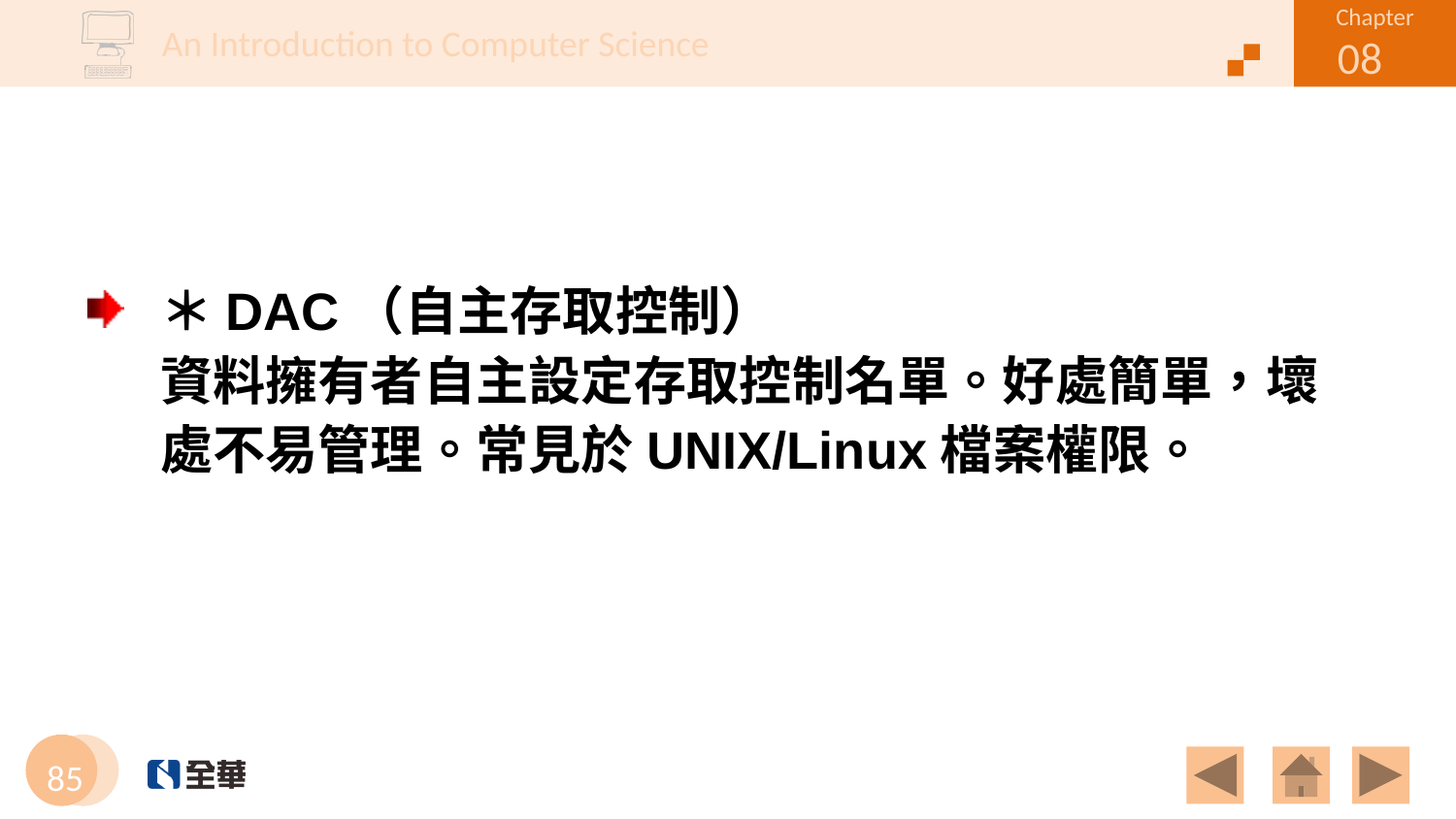

#
＊DAC（自主存取控制）
資料擁有者自主設定存取控制名單。好處簡單，壞處不易管理。常見於UNIX/Linux檔案權限。